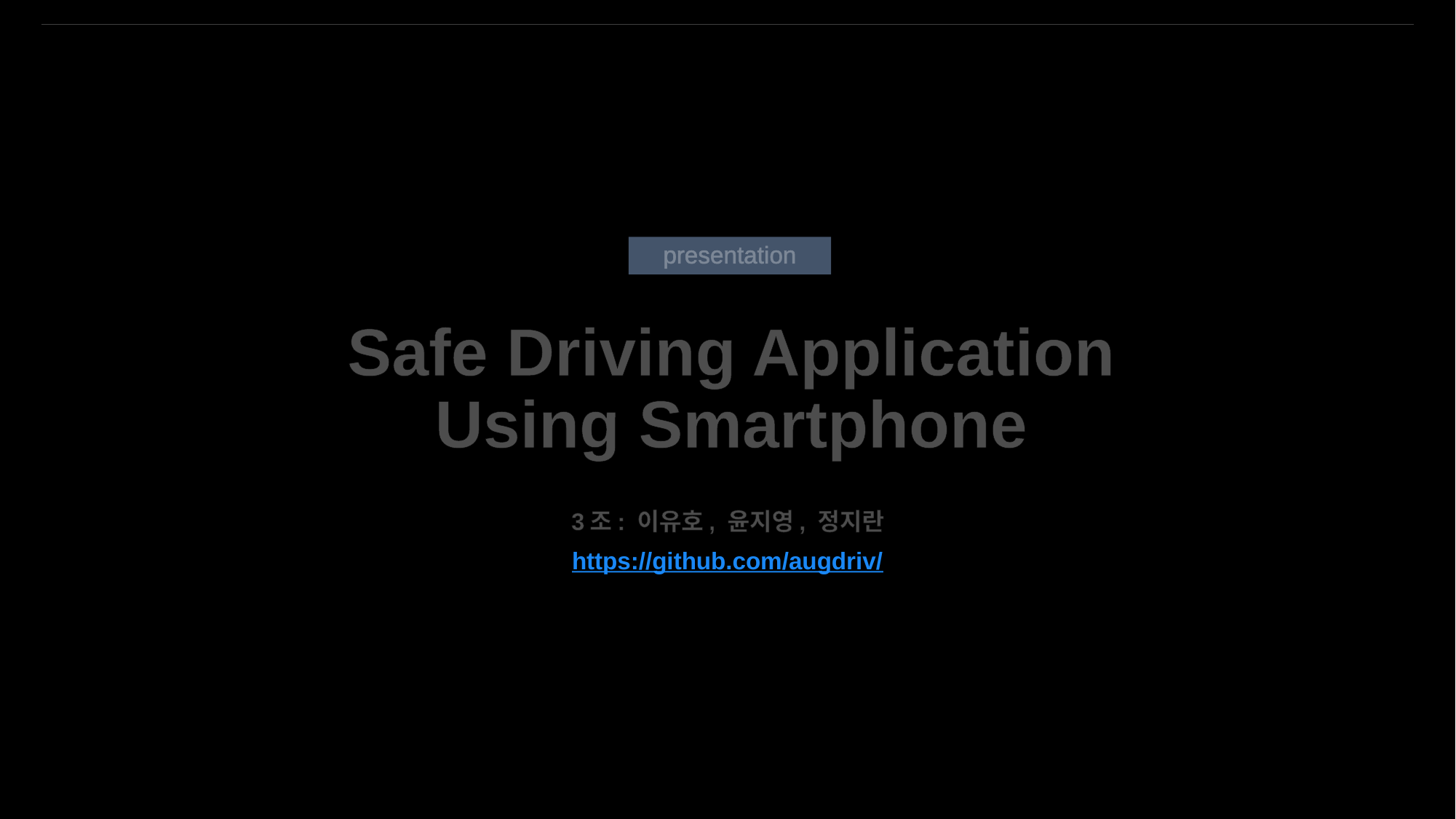

presentation
# Safe Driving Application Using Smartphone
3조: 이유호, 윤지영, 정지란
https://github.com/augdriv/